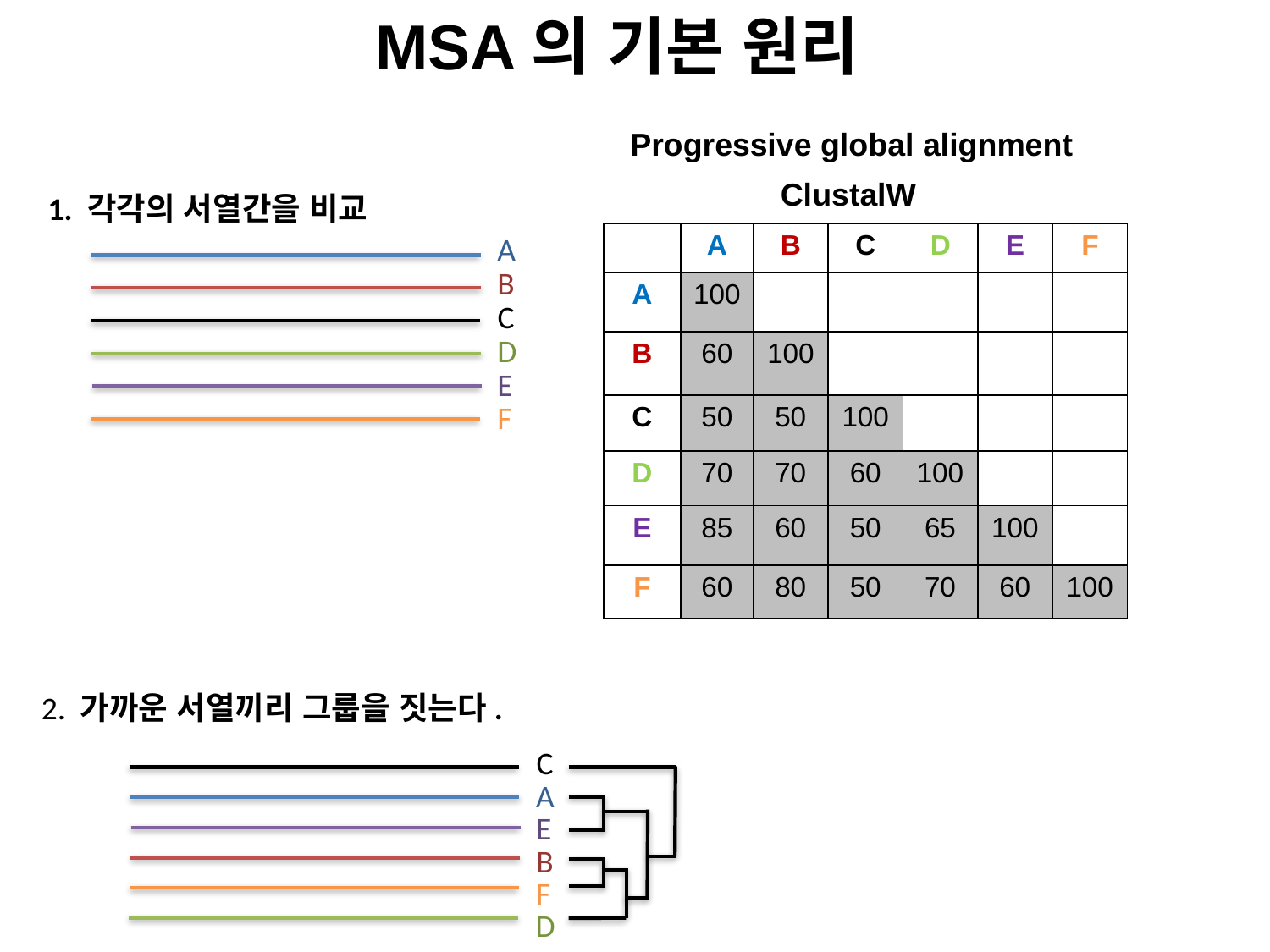

# MSA의 기본 원리
Progressive global alignment
ClustalW
1. 각각의 서열간을 비교
|  | A | B | C | D | E | F |
| --- | --- | --- | --- | --- | --- | --- |
| A | 100 |  |  |  |  |  |
| B | 60 | 100 |  |  |  |  |
| C | 50 | 50 | 100 |  |  |  |
| D | 70 | 70 | 60 | 100 |  |  |
| E | 85 | 60 | 50 | 65 | 100 |  |
| F | 60 | 80 | 50 | 70 | 60 | 100 |
A
B
C
D
E
F
2. 가까운 서열끼리 그룹을 짓는다.
C
A
E
B
F
D